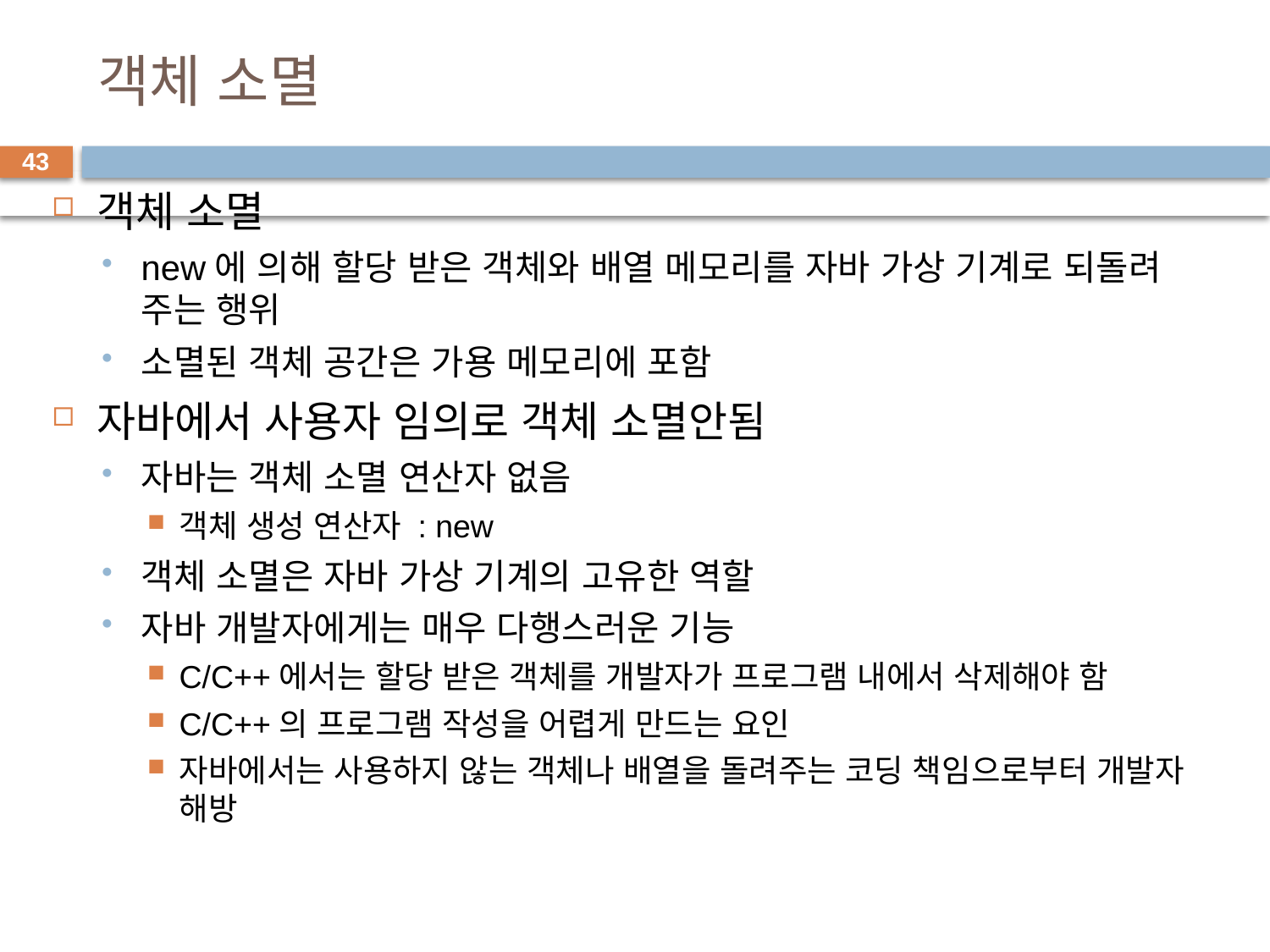

# 객체 소멸
43
객체 소멸
new에 의해 할당 받은 객체와 배열 메모리를 자바 가상 기계로 되돌려 주는 행위
소멸된 객체 공간은 가용 메모리에 포함
자바에서 사용자 임의로 객체 소멸안됨
자바는 객체 소멸 연산자 없음
객체 생성 연산자 : new
객체 소멸은 자바 가상 기계의 고유한 역할
자바 개발자에게는 매우 다행스러운 기능
C/C++에서는 할당 받은 객체를 개발자가 프로그램 내에서 삭제해야 함
C/C++의 프로그램 작성을 어렵게 만드는 요인
자바에서는 사용하지 않는 객체나 배열을 돌려주는 코딩 책임으로부터 개발자 해방